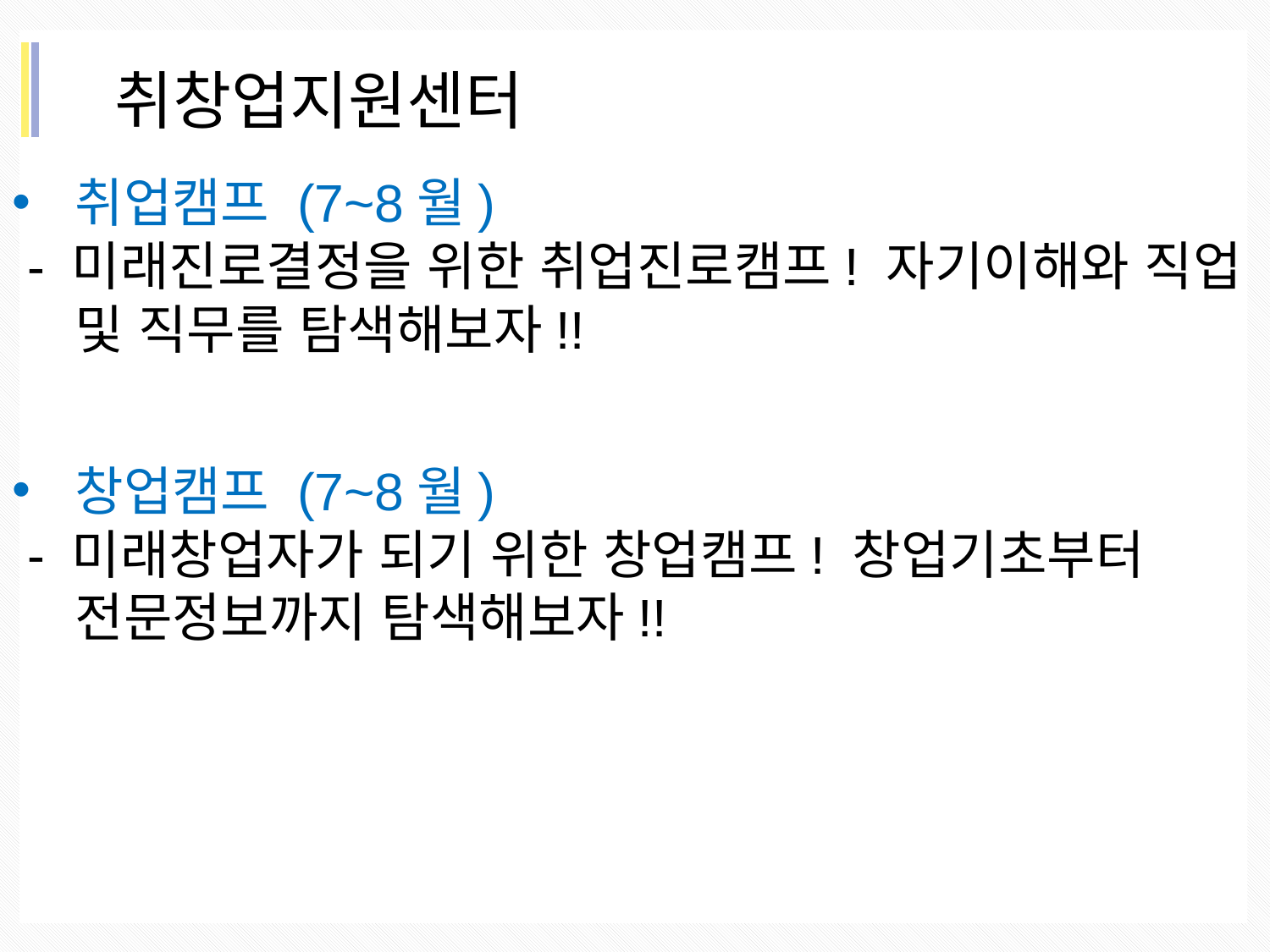

취창업지원센터
취업캠프 (7~8월)
 - 미래진로결정을 위한 취업진로캠프! 자기이해와 직업 및 직무를 탐색해보자!!
창업캠프 (7~8월)
 - 미래창업자가 되기 위한 창업캠프! 창업기초부터 전문정보까지 탐색해보자!!